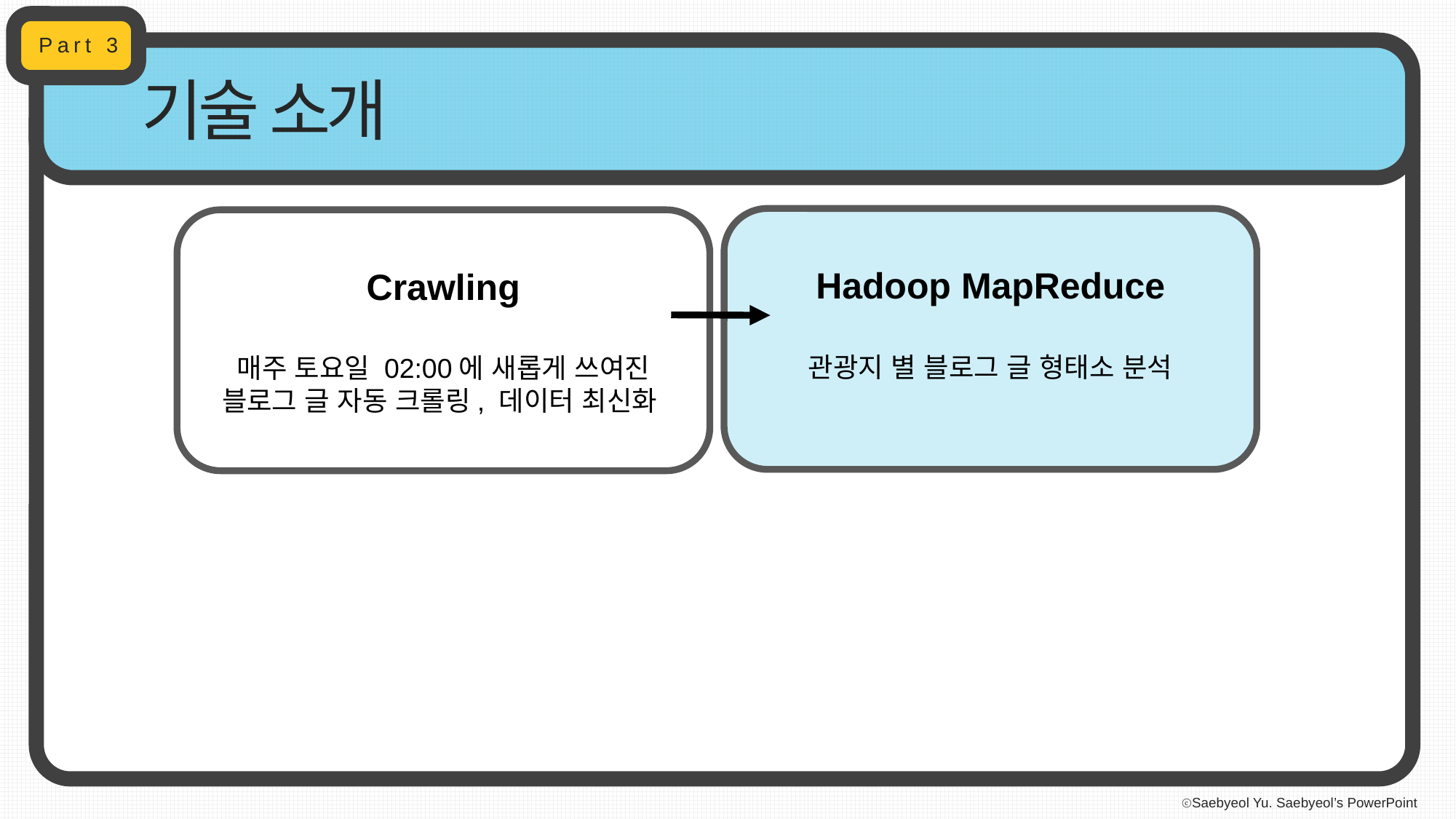

Part 3

기술 소개
Hadoop MapReduce

관광지 별 블로그 글 형태소 분석

Crawling

매주 토요일 02:00에 새롭게 쓰여진 블로그 글 자동 크롤링, 데이터 최신화